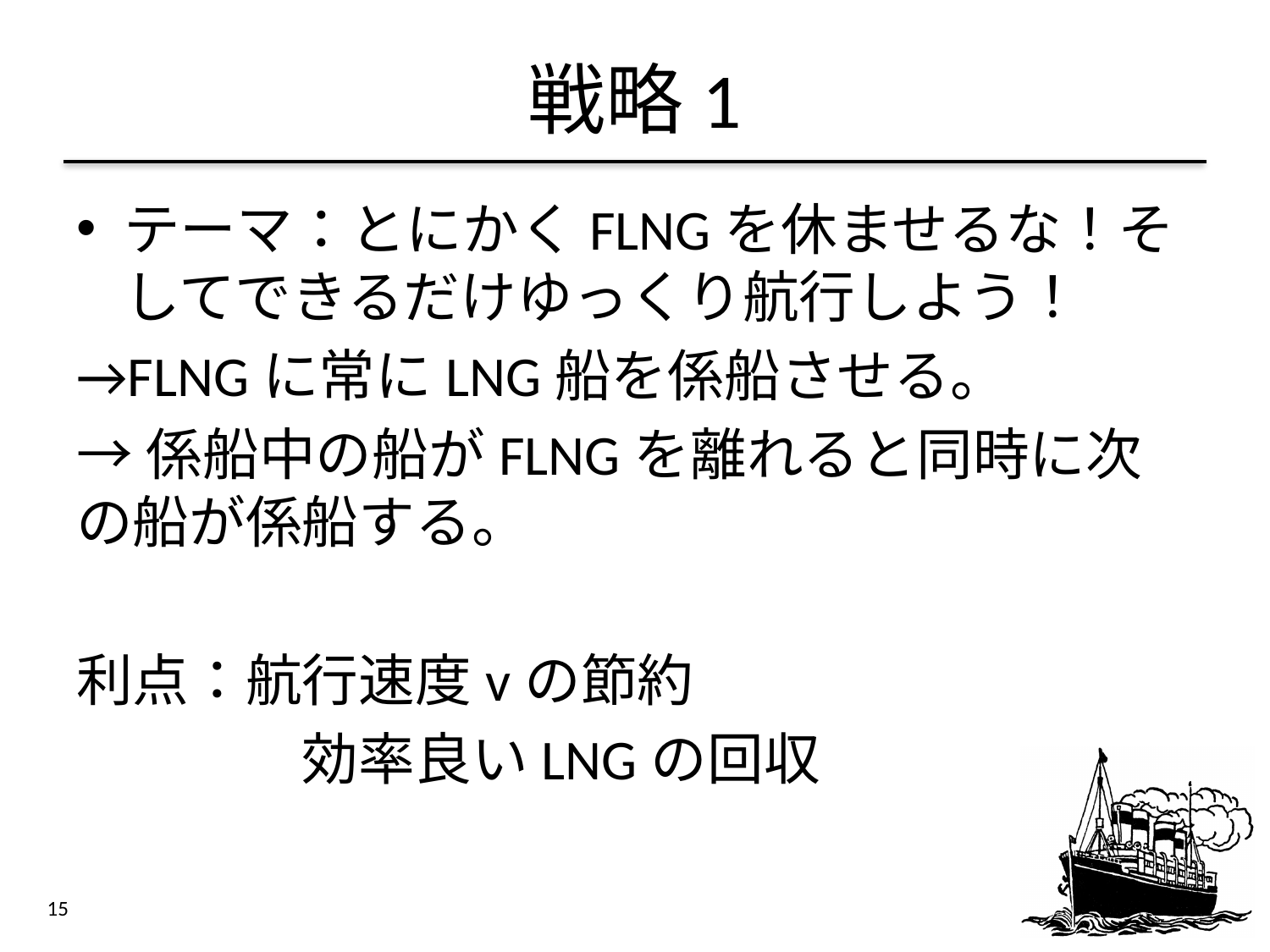

# 戦略1
テーマ：とにかくFLNGを休ませるな！そしてできるだけゆっくり航行しよう！
→FLNGに常にLNG船を係船させる。
→係船中の船がFLNGを離れると同時に次の船が係船する。

利点：航行速度vの節約
　　　　効率良いLNGの回収
15